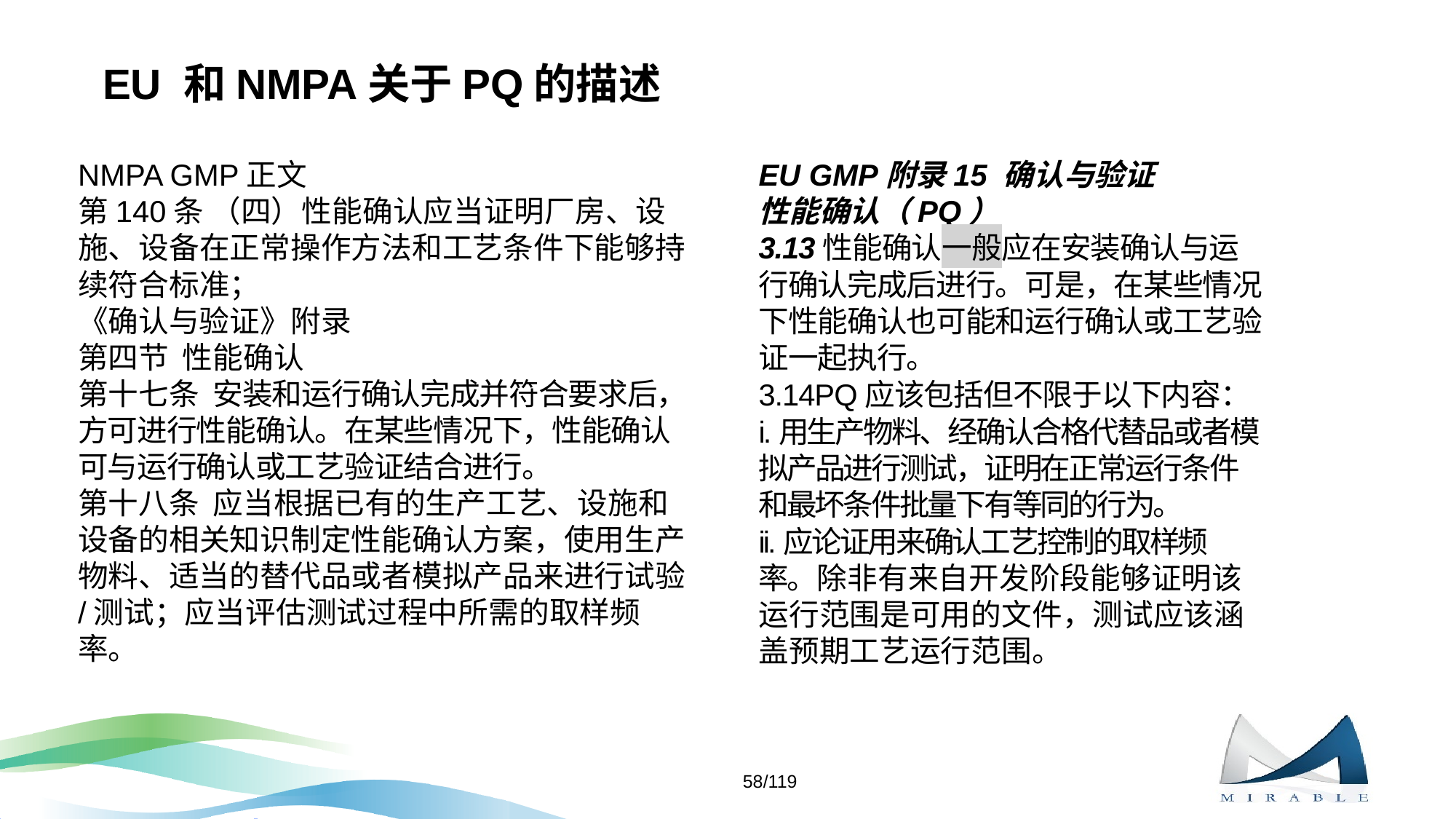

# EU 和NMPA关于PQ的描述
NMPA GMP正文
第140条 （四）性能确认应当证明厂房、设施、设备在正常操作方法和工艺条件下能够持续符合标准；
《确认与验证》附录
第四节  性能确认
第十七条  安装和运行确认完成并符合要求后，方可进行性能确认。在某些情况下，性能确认可与运行确认或工艺验证结合进行。
第十八条  应当根据已有的生产工艺、设施和设备的相关知识制定性能确认方案，使用生产物料、适当的替代品或者模拟产品来进行试验/测试；应当评估测试过程中所需的取样频率。
EU GMP附录15 确认与验证
性能确认（PQ）
3.13性能确认一般应在安装确认与运行确认完成后进行。可是，在某些情况下性能确认也可能和运行确认或工艺验证一起执行。
3.14PQ应该包括但不限于以下内容：
i.用生产物料、经确认合格代替品或者模拟产品进行测试，证明在正常运行条件和最坏条件批量下有等同的行为。
ii.应论证用来确认工艺控制的取样频率。除非有来自开发阶段能够证明该运行范围是可用的文件，测试应该涵盖预期工艺运行范围。
58/119